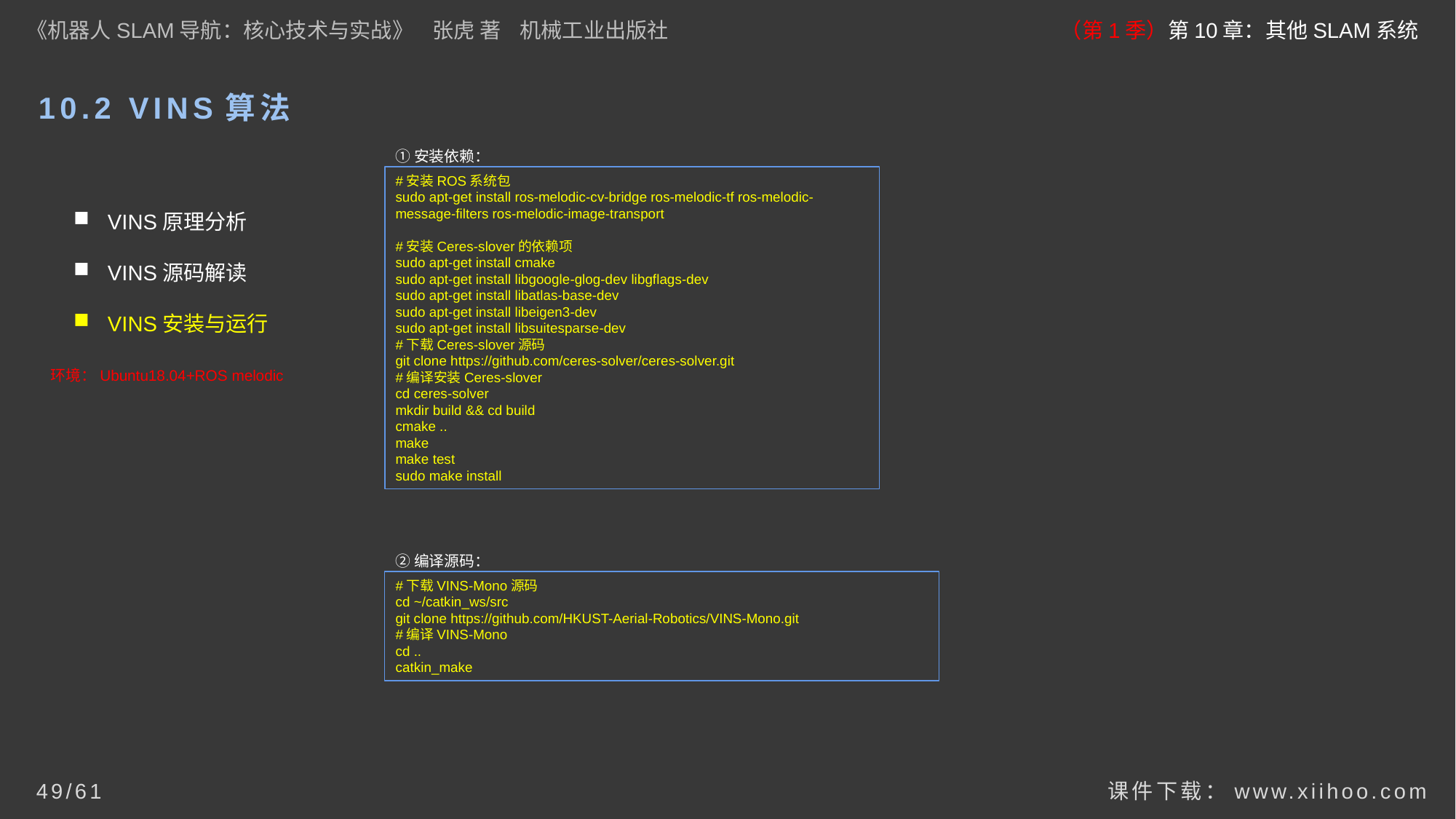

《机器人SLAM导航：核心技术与实战》    张虎 著    机械工业出版社
（第1季）第10章：其他SLAM系统
# 10.2 VINS算法
①安装依赖：
#安装ROS系统包
sudo apt-get install ros-melodic-cv-bridge ros-melodic-tf ros-melodic-message-filters ros-melodic-image-transport

#安装Ceres-slover的依赖项
sudo apt-get install cmake
sudo apt-get install libgoogle-glog-dev libgflags-dev
sudo apt-get install libatlas-base-dev
sudo apt-get install libeigen3-dev
sudo apt-get install libsuitesparse-dev
#下载Ceres-slover源码
git clone https://github.com/ceres-solver/ceres-solver.git
#编译安装Ceres-slover
cd ceres-solver
mkdir build && cd build
cmake ..
make
make test
sudo make install
VINS原理分析
VINS源码解读
VINS安装与运行
环境：Ubuntu18.04+ROS melodic
②编译源码：
#下载VINS-Mono源码
cd ~/catkin_ws/src
git clone https://github.com/HKUST-Aerial-Robotics/VINS-Mono.git
#编译VINS-Mono
cd ..
catkin_make
课件下载：www.xiihoo.com
49/61